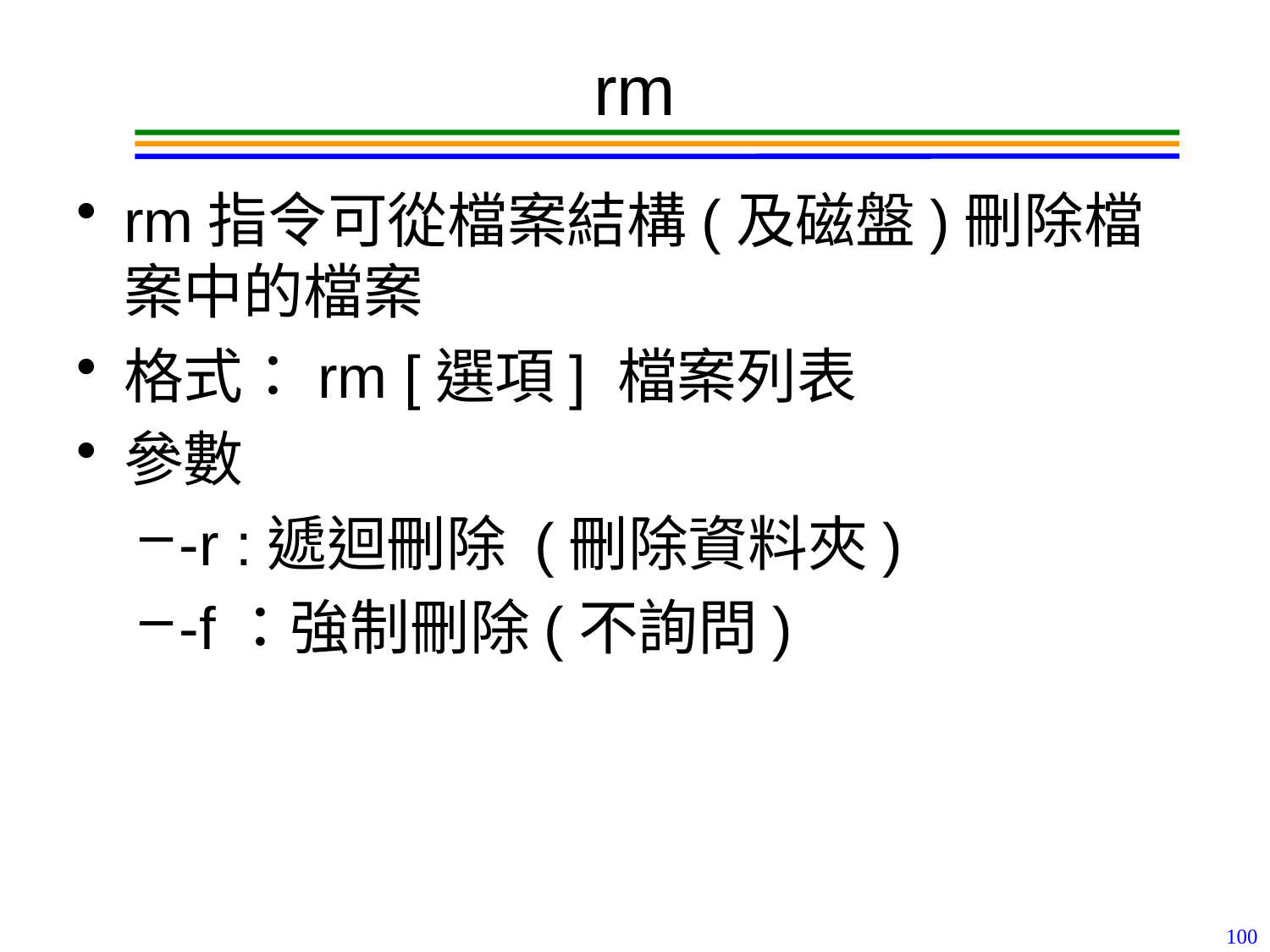

# rm
rm指令可從檔案結構(及磁盤)刪除檔案中的檔案
格式：rm [選項] 檔案列表
參數
-r :遞迴刪除 (刪除資料夾)
-f：強制刪除(不詢問)
100